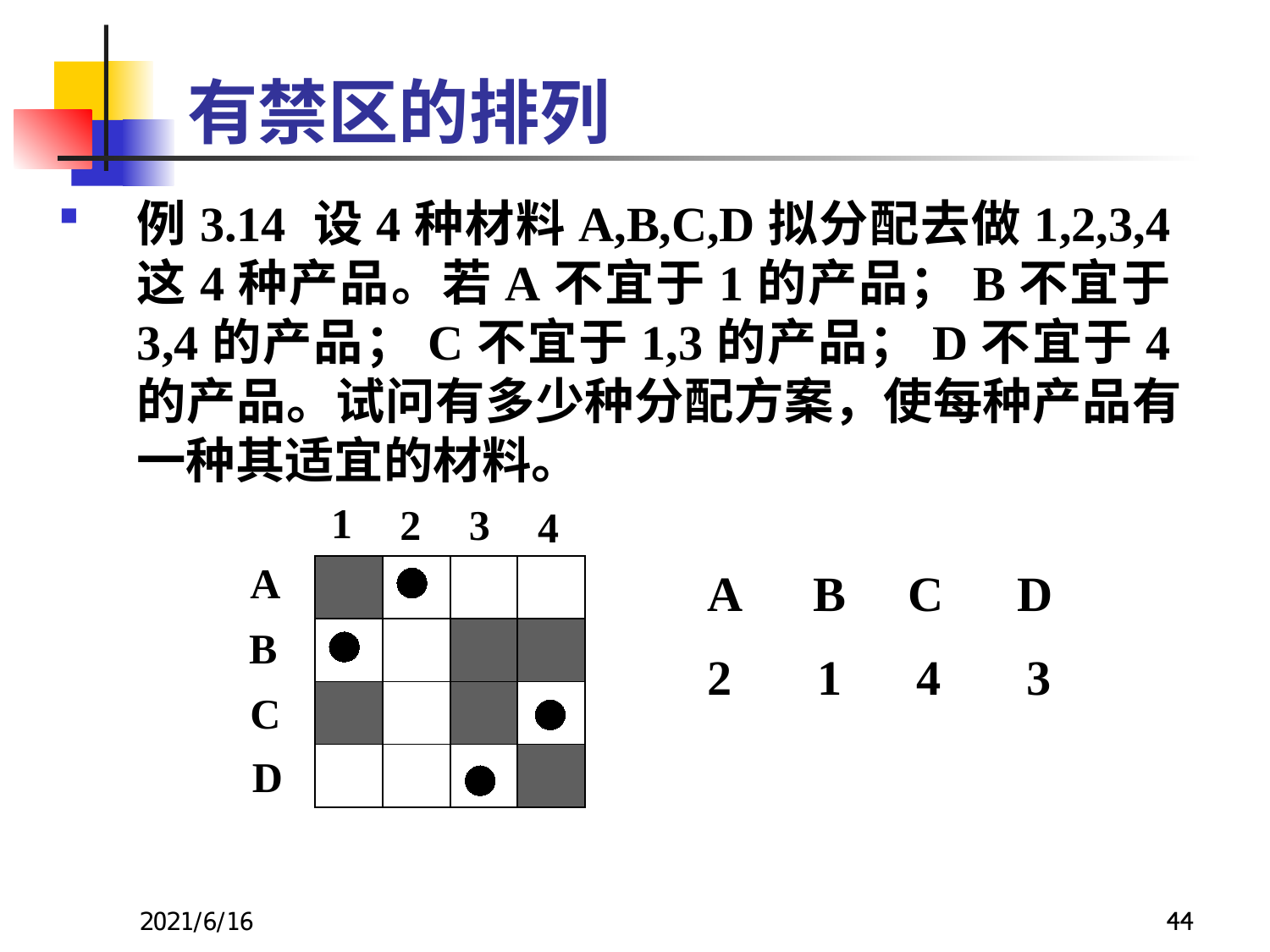

# 有禁区的排列
例3.14 设4种材料A,B,C,D拟分配去做1,2,3,4这4种产品。若A不宜于1的产品；B不宜于3,4的产品；C不宜于1,3的产品；D不宜于4的产品。试问有多少种分配方案，使每种产品有一种其适宜的材料。

1
2
3
4
A
B
C
D
|  |  |  |  |
| --- | --- | --- | --- |
|  |  |  |  |
|  |  |  |  |
|  |  |  |  |
A      B     C      D
2       1      4       3

2021/6/16
44